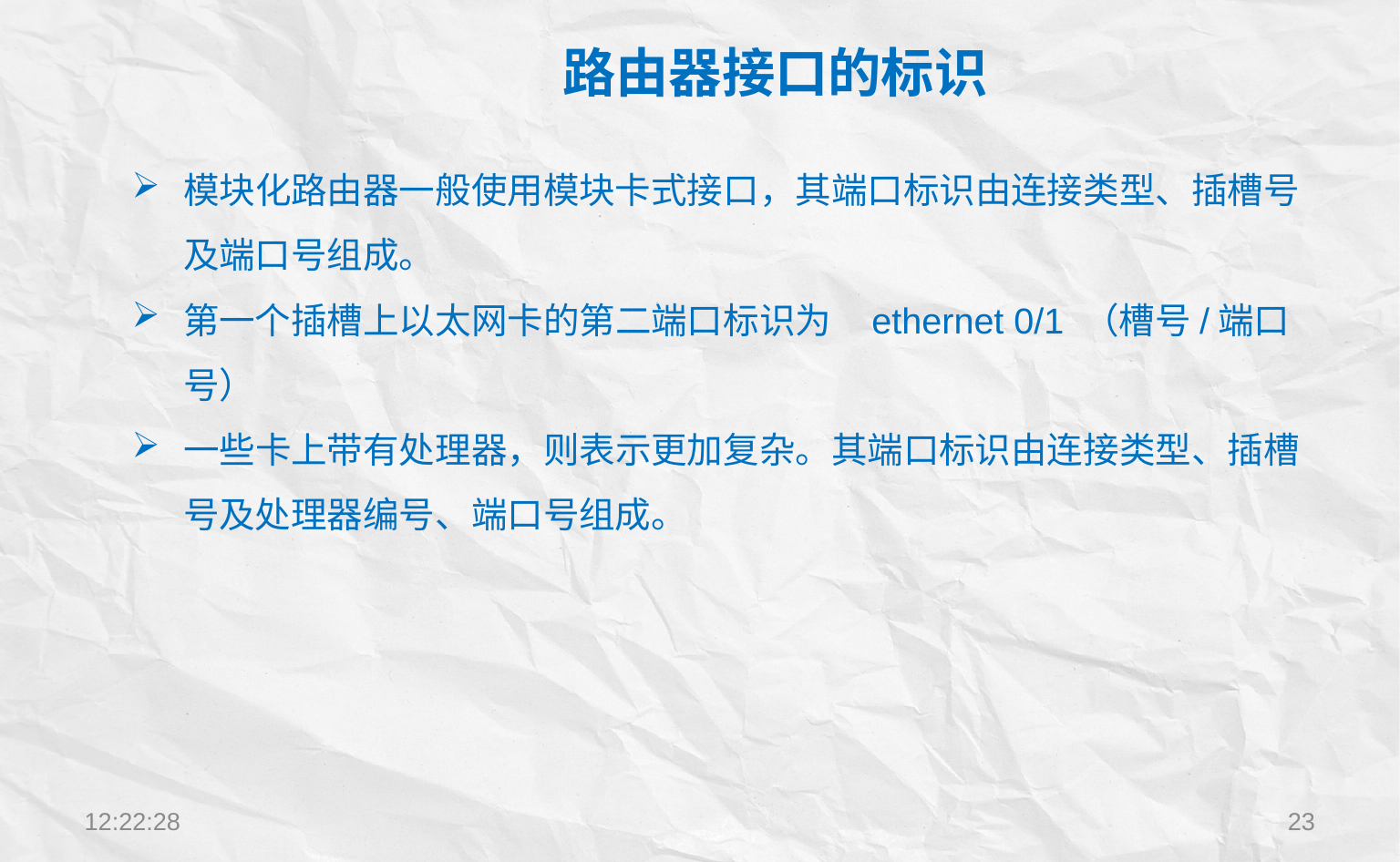

路由器接口的标识
模块化路由器一般使用模块卡式接口，其端口标识由连接类型、插槽号及端口号组成。
第一个插槽上以太网卡的第二端口标识为    ethernet 0/1 （槽号/端口号）
一些卡上带有处理器，则表示更加复杂。其端口标识由连接类型、插槽号及处理器编号、端口号组成。

12:22:28
23